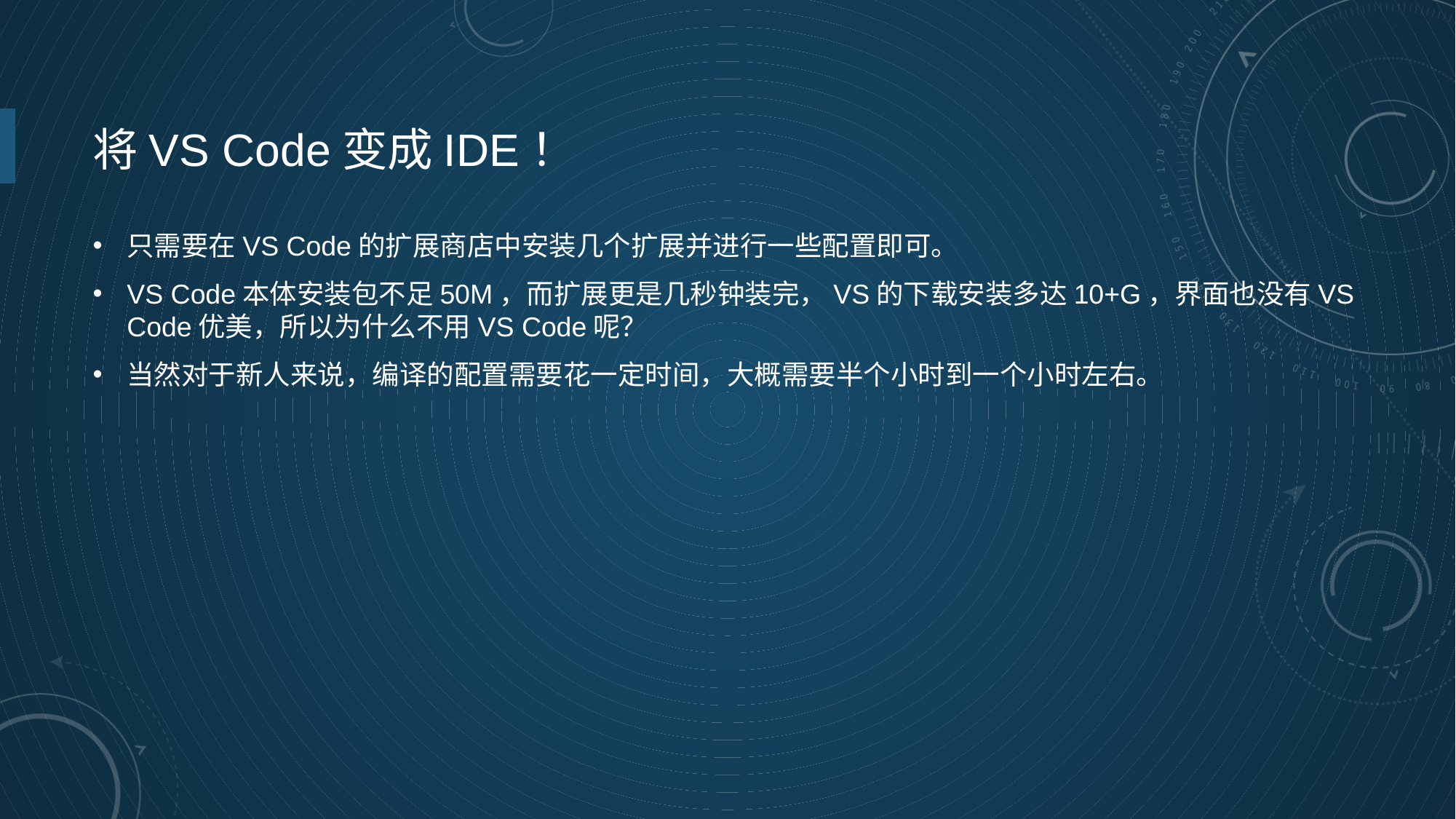

# 将VS Code变成IDE！
只需要在VS Code的扩展商店中安装几个扩展并进行一些配置即可。
VS Code本体安装包不足50M，而扩展更是几秒钟装完，VS的下载安装多达10+G，界面也没有VS Code优美，所以为什么不用VS Code呢？
当然对于新人来说，编译的配置需要花一定时间，大概需要半个小时到一个小时左右。